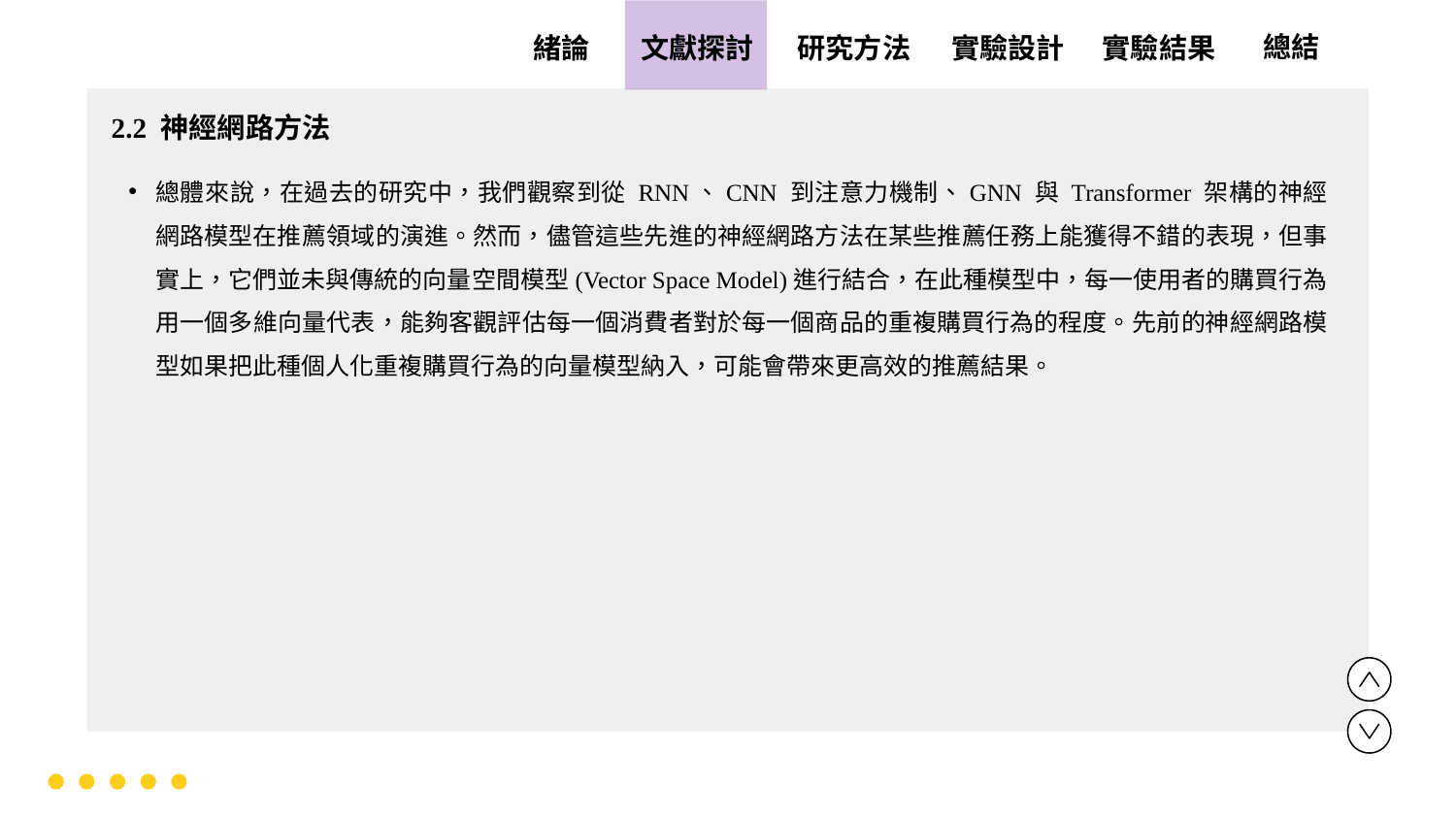

實驗設計
實驗結果
文獻探討
總結
緒論
研究方法
2.2 神經網路方法
總體來說，在過去的研究中，我們觀察到從 RNN、CNN 到注意力機制、GNN 與 Transformer 架構的神經網路模型在推薦領域的演進。然而，儘管這些先進的神經網路方法在某些推薦任務上能獲得不錯的表現，但事實上，它們並未與傳統的向量空間模型(Vector Space Model)進行結合，在此種模型中，每一使用者的購買行為用一個多維向量代表，能夠客觀評估每一個消費者對於每一個商品的重複購買行為的程度。先前的神經網路模型如果把此種個人化重複購買行為的向量模型納入，可能會帶來更高效的推薦結果。